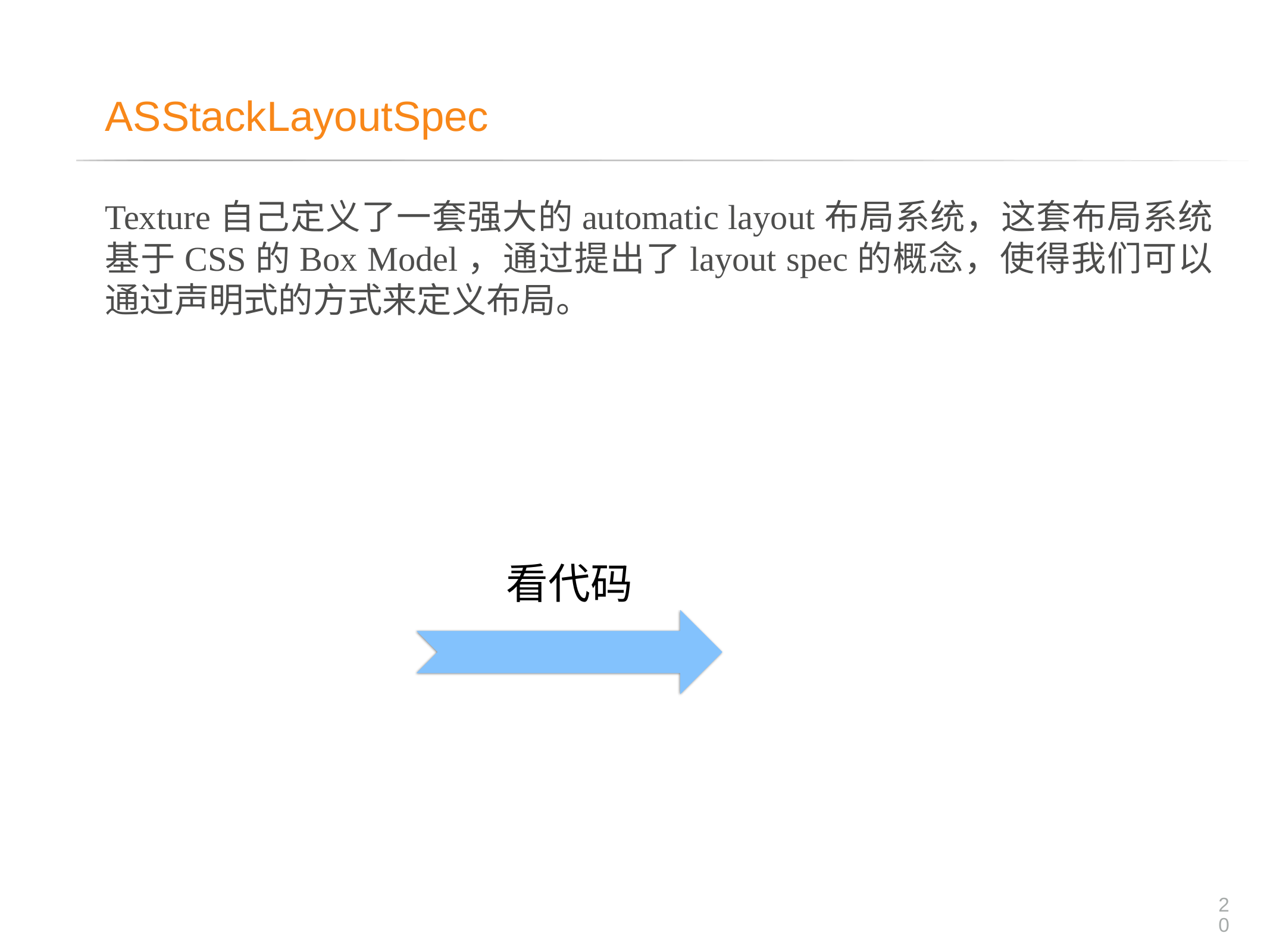

# ASStackLayoutSpec
Texture自己定义了一套强大的automatic layout布局系统，这套布局系统基于CSS的Box Model，通过提出了layout spec的概念，使得我们可以通过声明式的方式来定义布局。
看代码

20